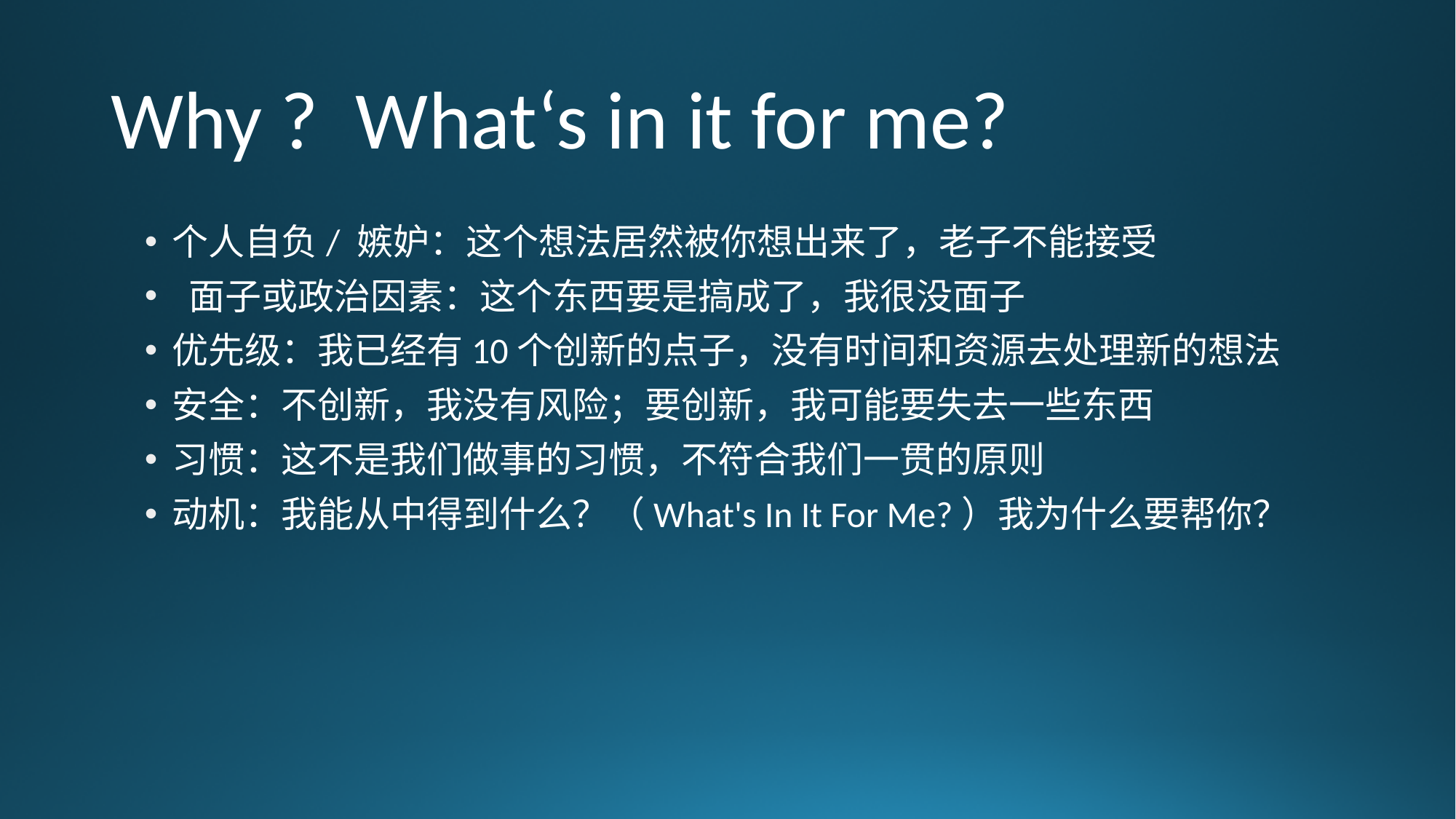

# Why ?  What‘s in it for me?
个人自负/ 嫉妒：这个想法居然被你想出来了，老子不能接受
 面子或政治因素：这个东西要是搞成了，我很没面子
优先级：我已经有10个创新的点子，没有时间和资源去处理新的想法
安全：不创新，我没有风险；要创新，我可能要失去一些东西
习惯：这不是我们做事的习惯，不符合我们一贯的原则
动机：我能从中得到什么？（What's In It For Me?）我为什么要帮你？